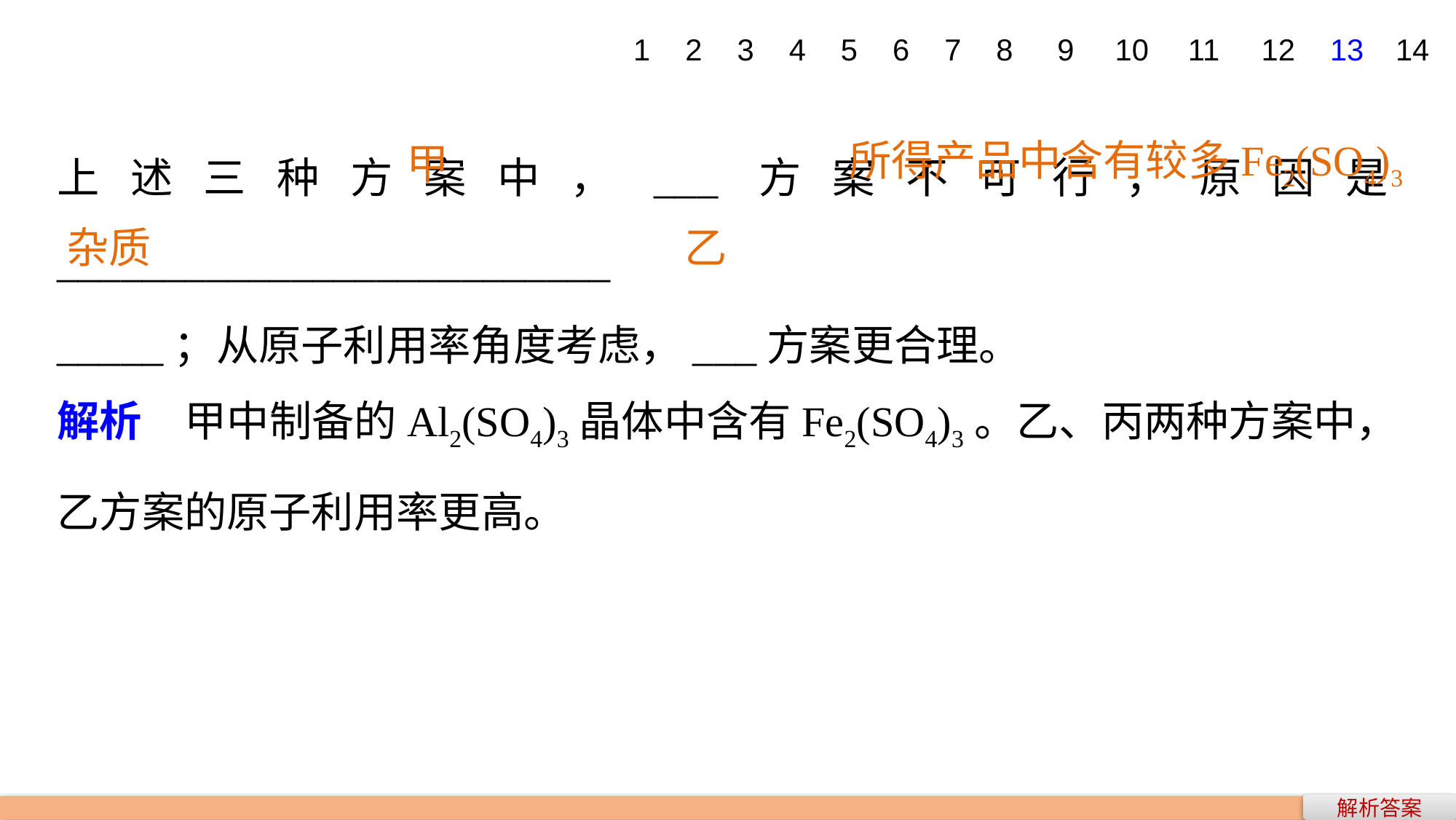

1
2
3
4
5
6
7
8
9
10
11
12
13
14
上述三种方案中，___方案不可行，原因是__________________________
_____；从原子利用率角度考虑，___方案更合理。
解析　甲中制备的Al2(SO4)3晶体中含有Fe2(SO4)3。乙、丙两种方案中，乙方案的原子利用率更高。
所得产品中含有较多Fe2(SO4)3
甲
杂质
乙
解析答案